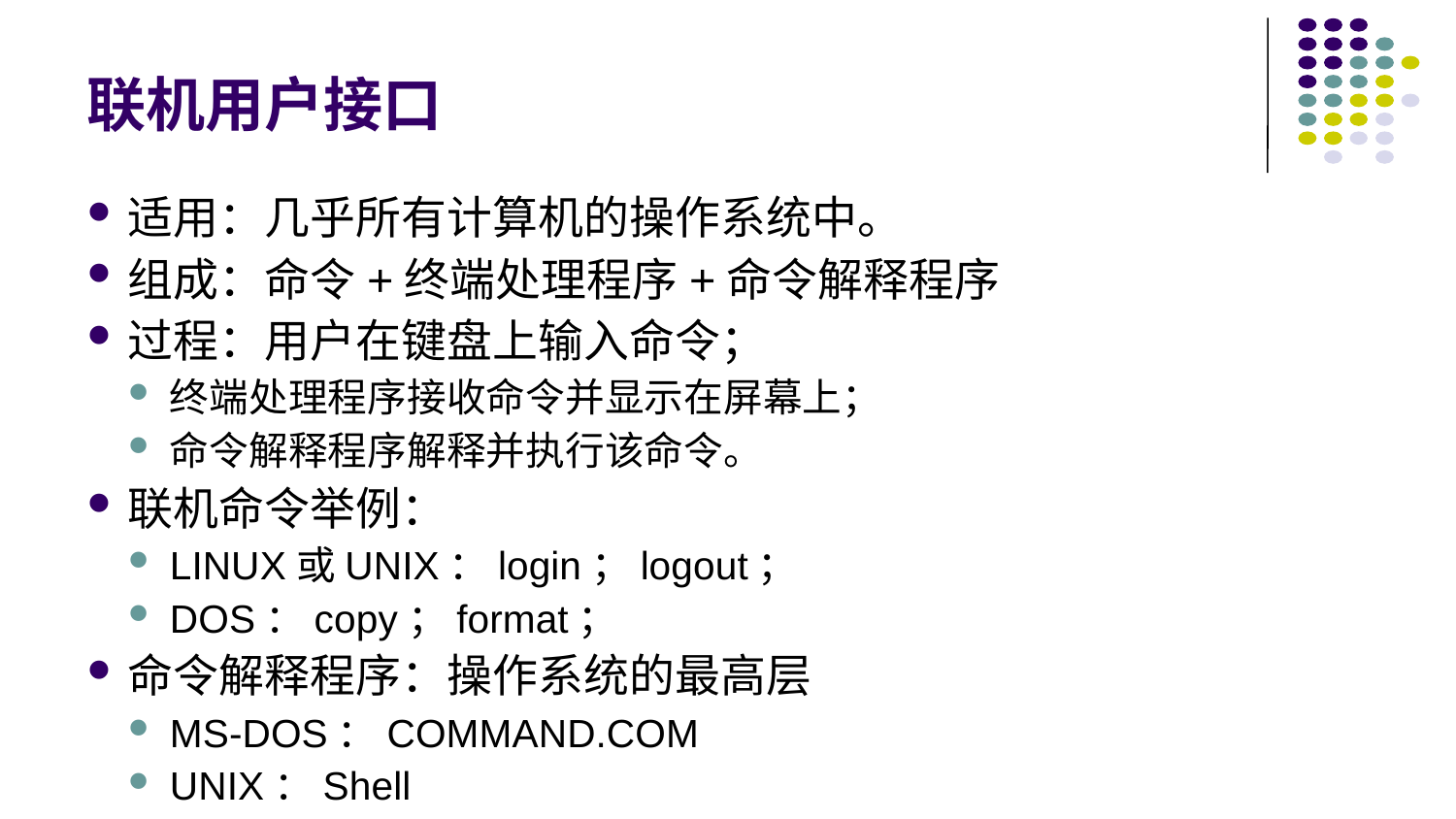

# 联机用户接口
适用：几乎所有计算机的操作系统中。
组成：命令+终端处理程序+命令解释程序
过程：用户在键盘上输入命令；
终端处理程序接收命令并显示在屏幕上；
命令解释程序解释并执行该命令。
联机命令举例：
LINUX或UNIX：login；logout；
DOS：copy；format；
命令解释程序：操作系统的最高层
MS-DOS：COMMAND.COM
UNIX：Shell
113